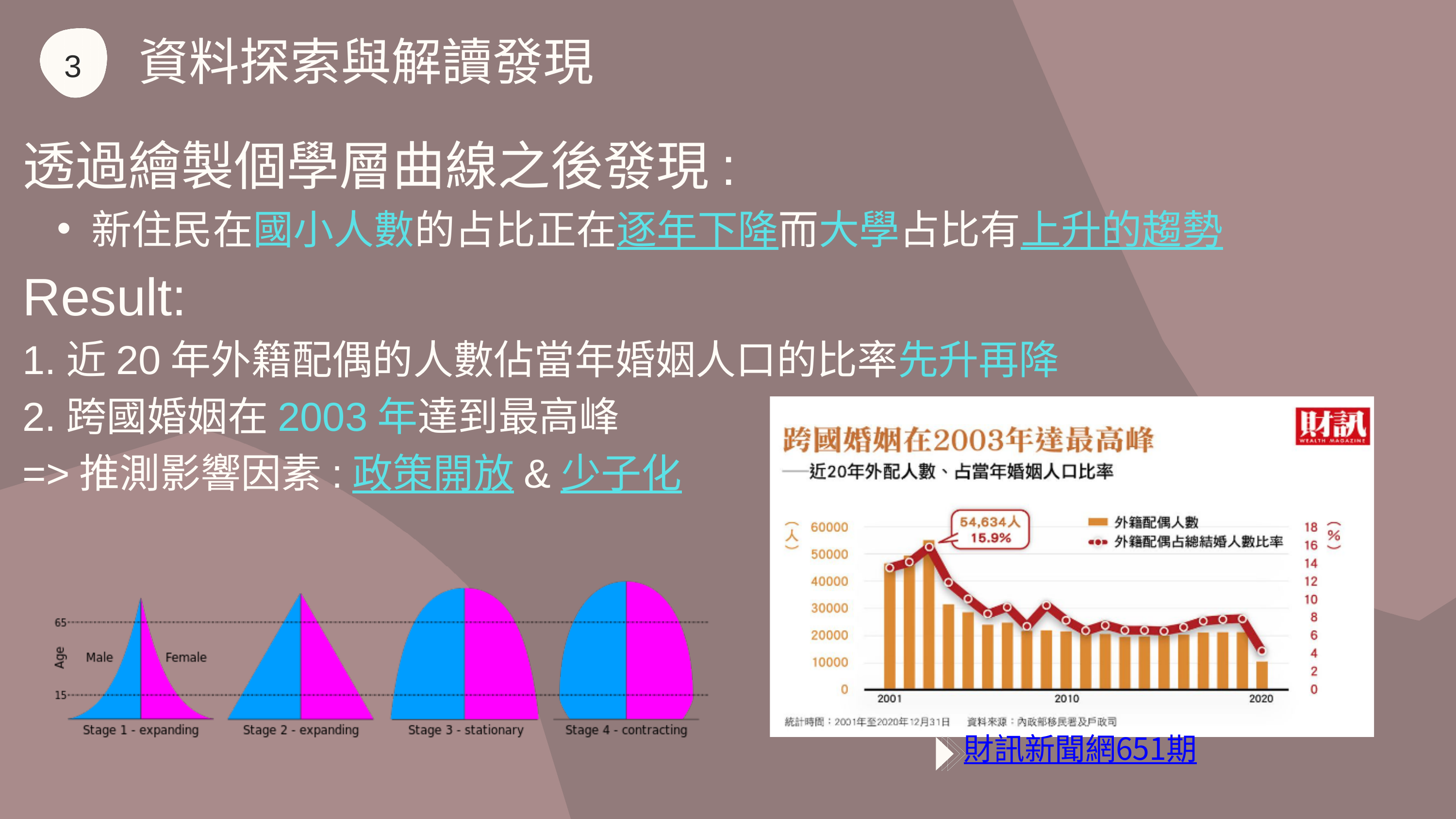

資料探索與解讀發現
3
透過繪製個學層曲線之後發現:
新住民在國小人數的占比正在逐年下降而大學占比有上升的趨勢
Result:
1.近20年外籍配偶的人數佔當年婚姻人口的比率先升再降
2.跨國婚姻在2003年達到最高峰
=>推測影響因素:政策開放&少子化

財訊新聞網651期